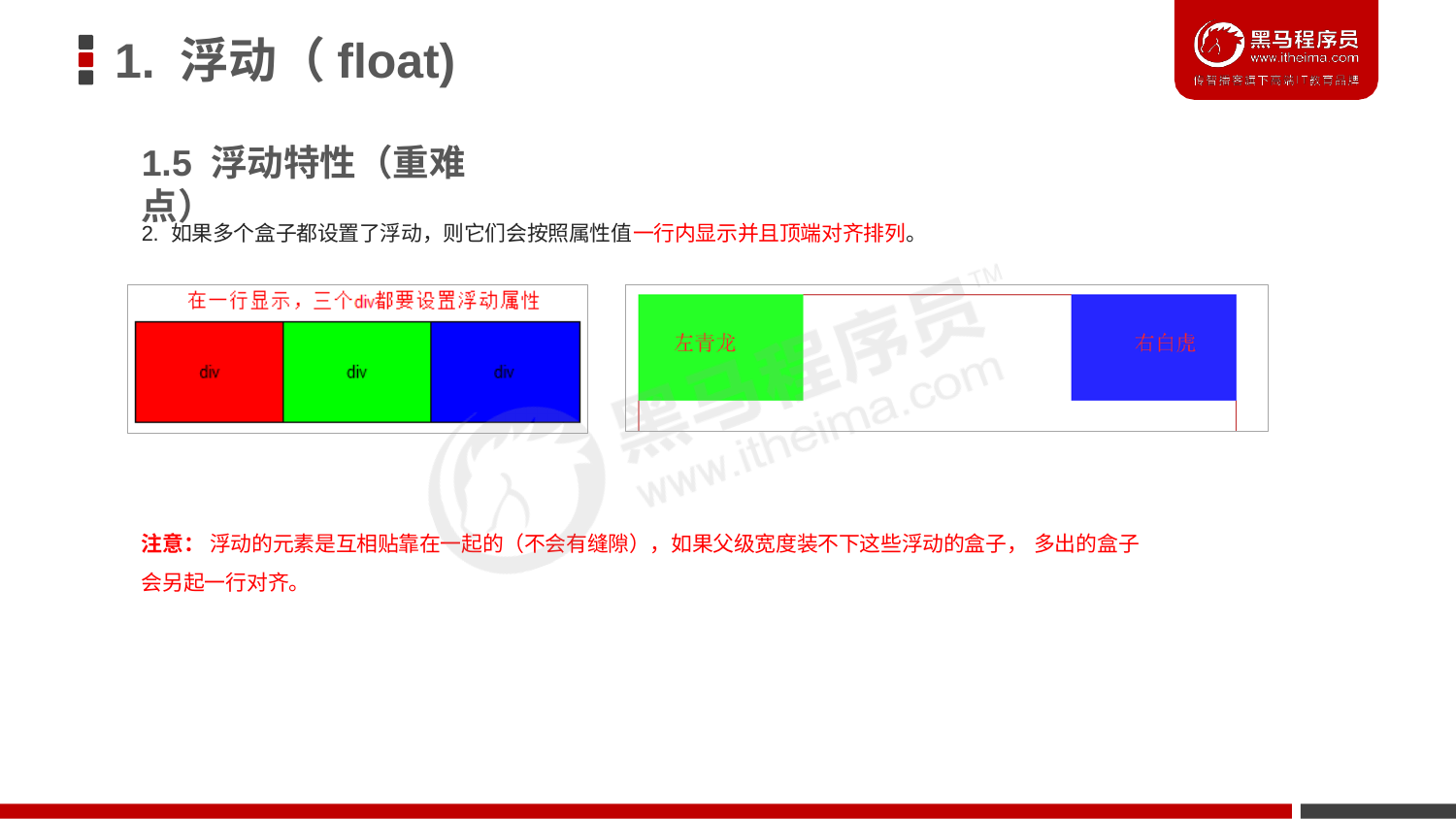

# 1. 浮动（float)
1.5 浮动特性（重难点）

2. 如果多个盒子都设置了浮动，则它们会按照属性值一行内显示并且顶端对齐排列。

注意： 浮动的元素是互相贴靠在一起的（不会有缝隙），如果父级宽度装不下这些浮动的盒子， 多出的盒子  会另起一行对齐。